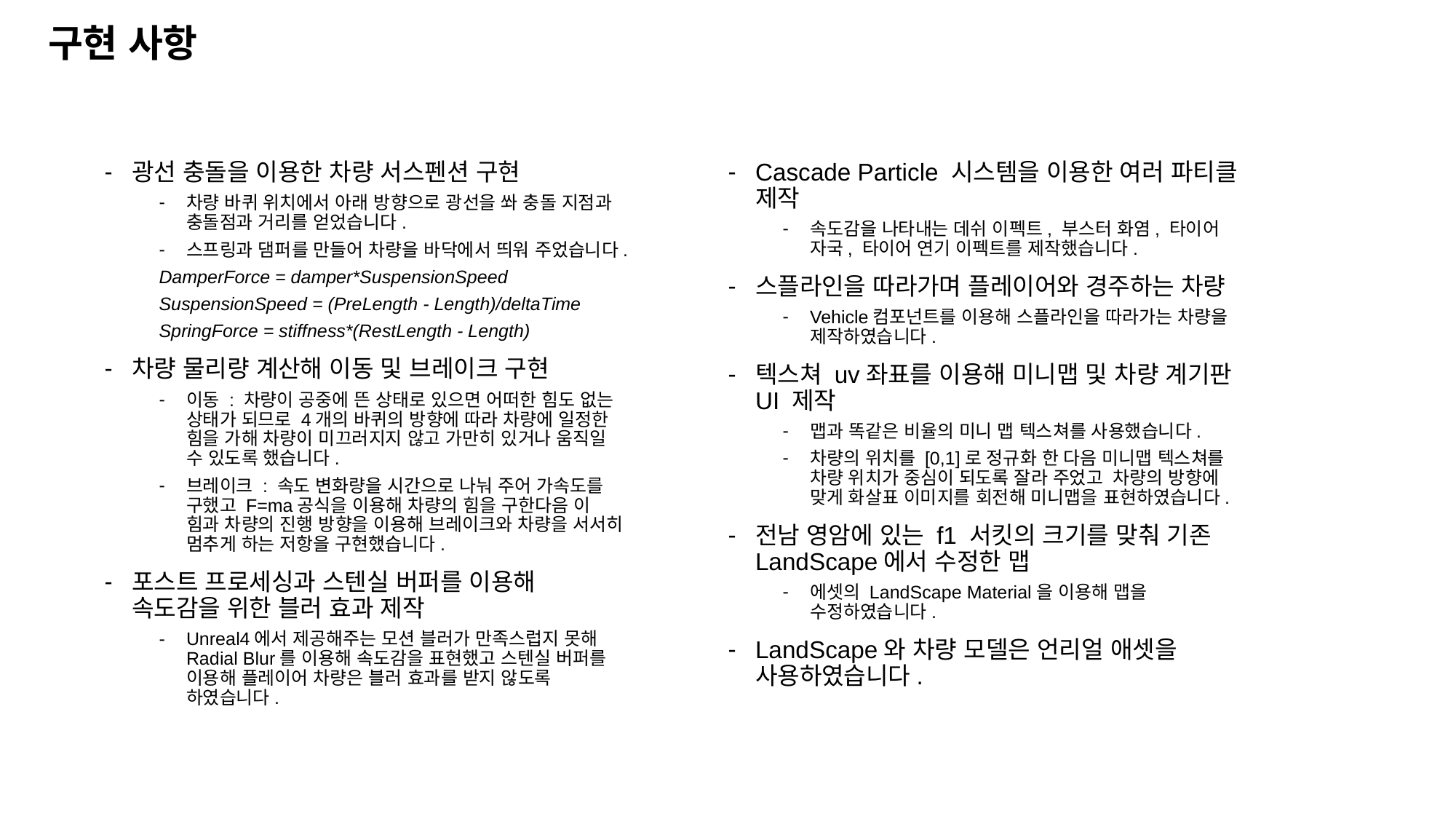

구현 사항
Cascade Particle 시스템을 이용한 여러 파티클 제작
속도감을 나타내는 데쉬 이펙트, 부스터 화염, 타이어 자국, 타이어 연기 이펙트를 제작했습니다.
스플라인을 따라가며 플레이어와 경주하는 차량
Vehicle컴포넌트를 이용해 스플라인을 따라가는 차량을 제작하였습니다.
텍스쳐 uv좌표를 이용해 미니맵 및 차량 계기판 UI 제작
맵과 똑같은 비율의 미니 맵 텍스쳐를 사용했습니다.
차량의 위치를 [0,1]로 정규화 한 다음 미니맵 텍스쳐를 차량 위치가 중심이 되도록 잘라 주었고  차량의 방향에 맞게 화살표 이미지를 회전해 미니맵을 표현하였습니다.
전남 영암에 있는 f1 서킷의 크기를 맞춰 기존 LandScape에서 수정한 맵
에셋의 LandScape Material을 이용해 맵을 수정하였습니다.
LandScape와 차량 모델은 언리얼 애셋을 사용하였습니다.
광선 충돌을 이용한 차량 서스펜션 구현
차량 바퀴 위치에서 아래 방향으로 광선을 쏴 충돌 지점과 충돌점과 거리를 얻었습니다.
스프링과 댐퍼를 만들어 차량을 바닥에서 띄워 주었습니다.
DamperForce = damper*SuspensionSpeed
SuspensionSpeed = (PreLength - Length)/deltaTime
SpringForce = stiffness*(RestLength - Length)
차량 물리량 계산해 이동 및 브레이크 구현
이동 : 차량이 공중에 뜬 상태로 있으면 어떠한 힘도 없는 상태가 되므로 4개의 바퀴의 방향에 따라 차량에 일정한 힘을 가해 차량이 미끄러지지 않고 가만히 있거나 움직일 수 있도록 했습니다.
브레이크 : 속도 변화량을 시간으로 나눠 주어 가속도를 구했고 F=ma공식을 이용해 차량의 힘을 구한다음 이 힘과 차량의 진행 방향을 이용해 브레이크와 차량을 서서히 멈추게 하는 저항을 구현했습니다.
포스트 프로세싱과 스텐실 버퍼를 이용해 속도감을 위한 블러 효과 제작
Unreal4에서 제공해주는 모션 블러가 만족스럽지 못해 Radial Blur를 이용해 속도감을 표현했고 스텐실 버퍼를 이용해 플레이어 차량은 블러 효과를 받지 않도록 하였습니다.